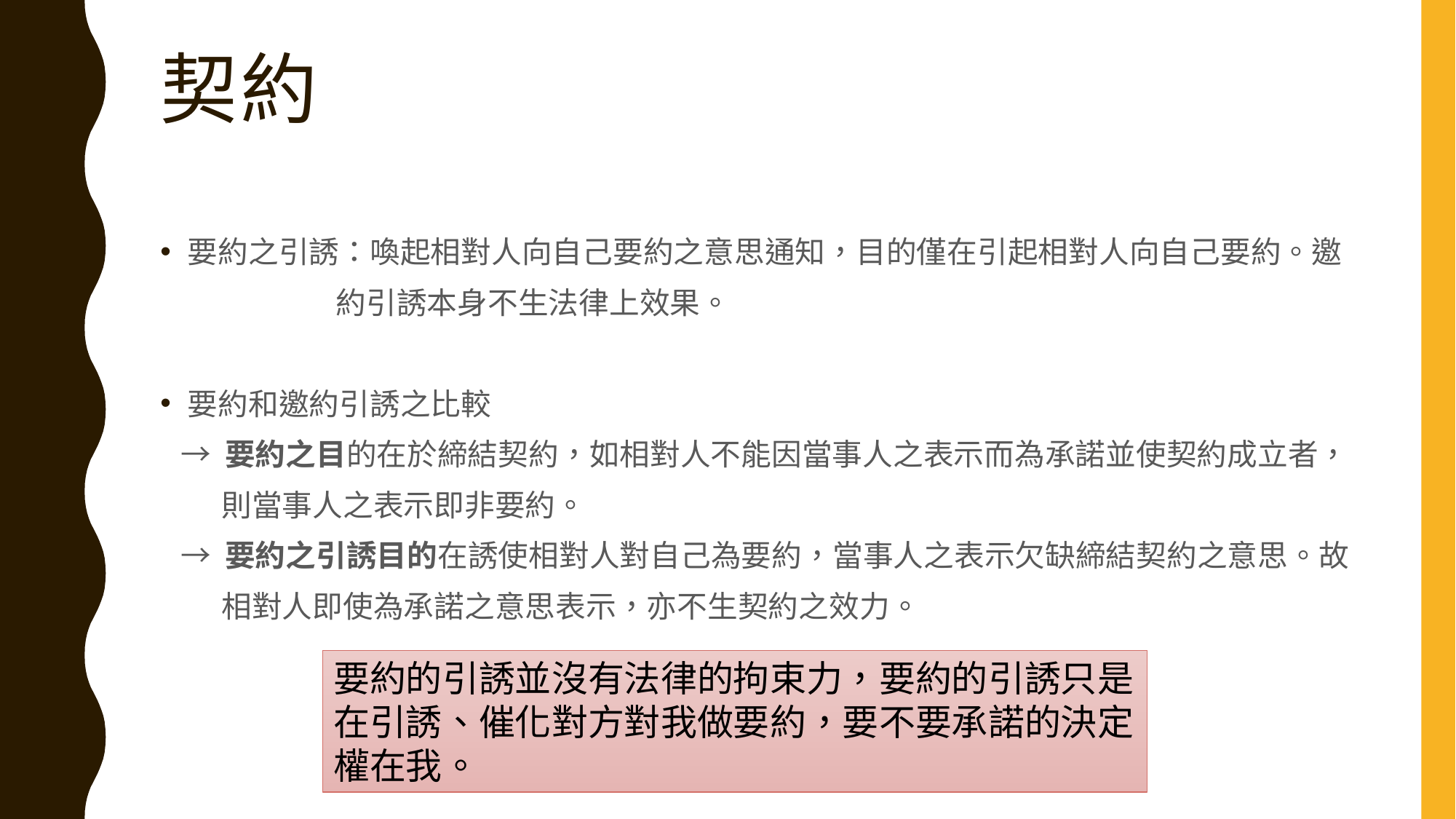

# 契約
要約之引誘：喚起相對人向自己要約之意思通知，目的僅在引起相對人向自己要約。邀
                         約引誘本身不生法律上效果。

要約和邀約引誘之比較
   → 要約之目的在於締結契約，如相對人不能因當事人之表示而為承諾並使契約成立者，
        則當事人之表示即非要約。
   → 要約之引誘目的在誘使相對人對自己為要約，當事人之表示欠缺締結契約之意思。故
        相對人即使為承諾之意思表示，亦不生契約之效力。

要約的引誘並沒有法律的拘束力，要約的引誘只是在引誘、催化對方對我做要約，要不要承諾的決定權在我。